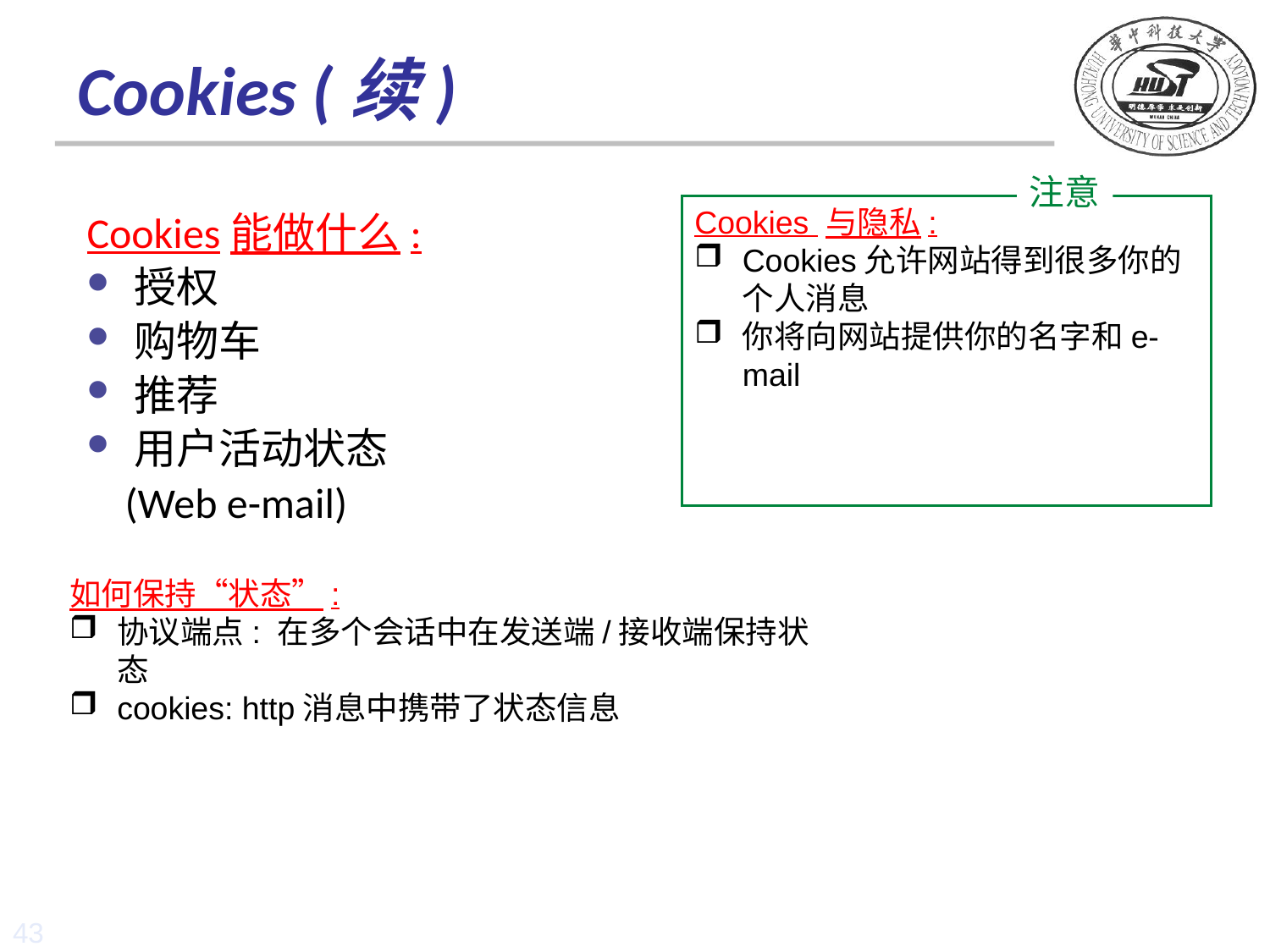

# Cookies (续)
注意
Cookies 与隐私:
Cookies允许网站得到很多你的个人消息
你将向网站提供你的名字和e-mail
Cookies能做什么:
授权
购物车
推荐
用户活动状态
    (Web e-mail)
如何保持“状态”:
协议端点: 在多个会话中在发送端/接收端保持状态
cookies: http消息中携带了状态信息
43